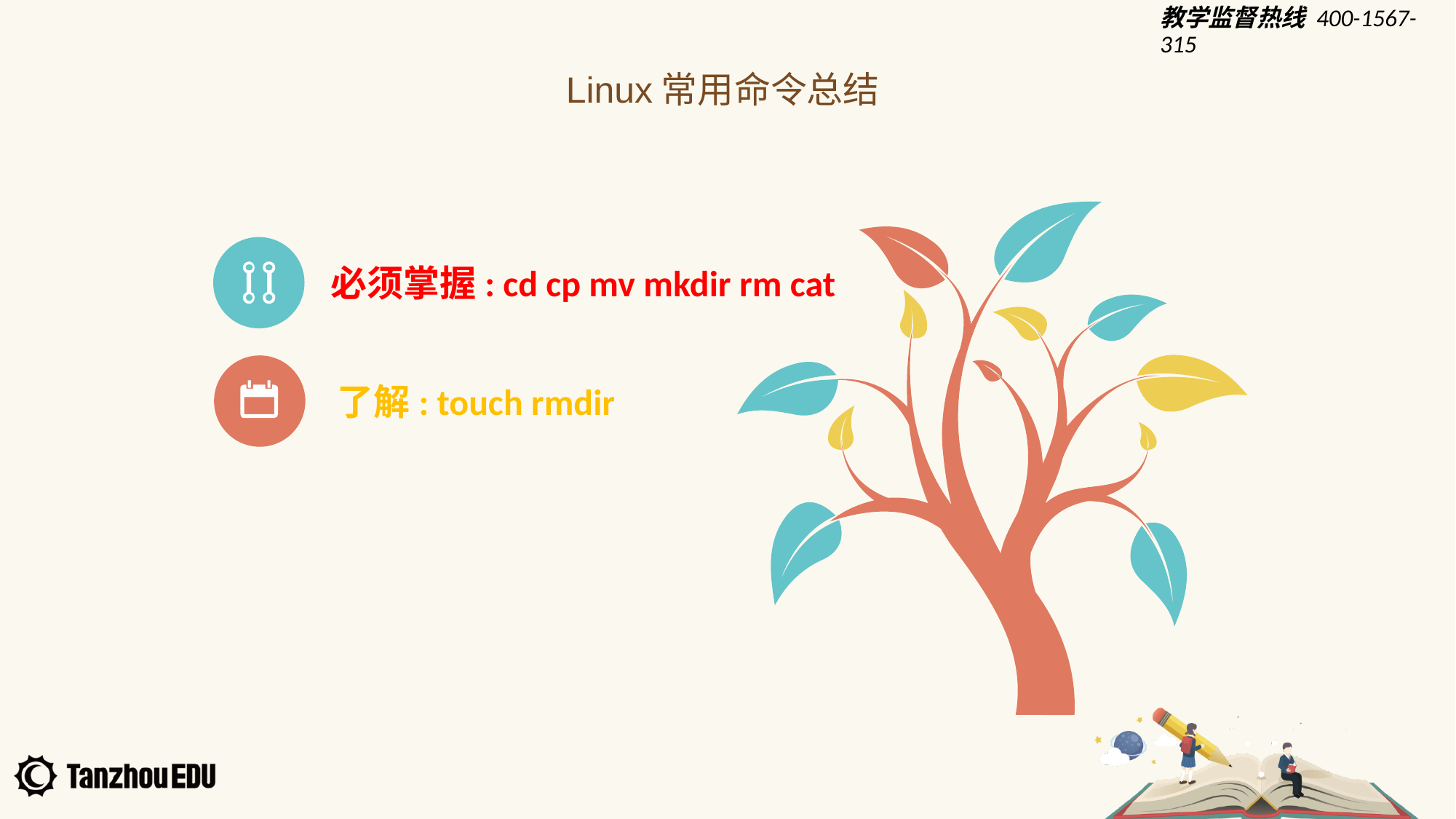

Linux常用命令总结

必须掌握: cd cp mv mkdir rm cat

了解: touch rmdir